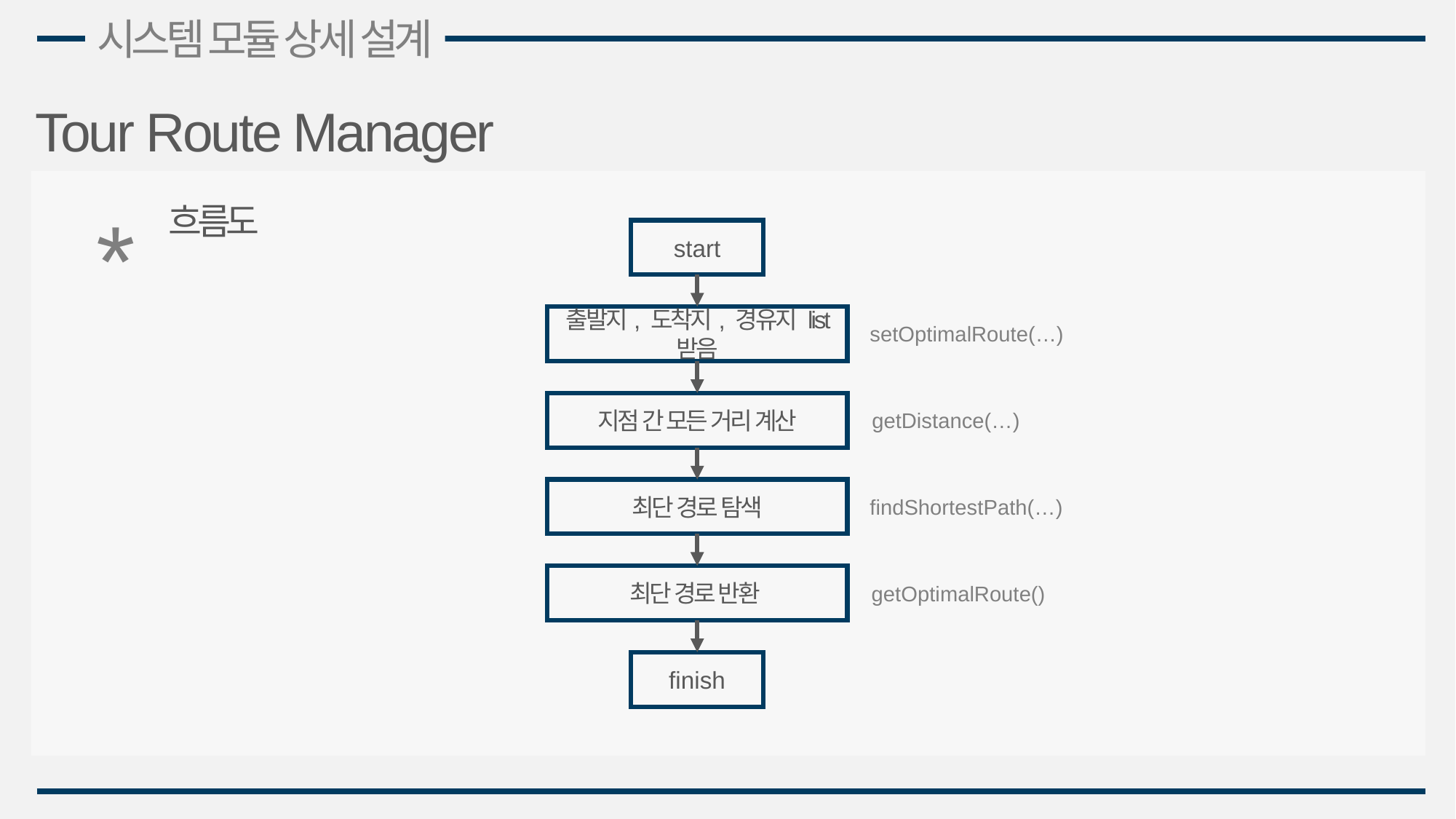

시스템 모듈 상세 설계
Tour Route Manager

*
흐름도
start
출발지, 도착지, 경유지 list 받음
setOptimalRoute(…)
지점 간 모든 거리 계산
getDistance(…)
최단 경로 탐색
findShortestPath(…)
최단 경로 반환
getOptimalRoute()
finish